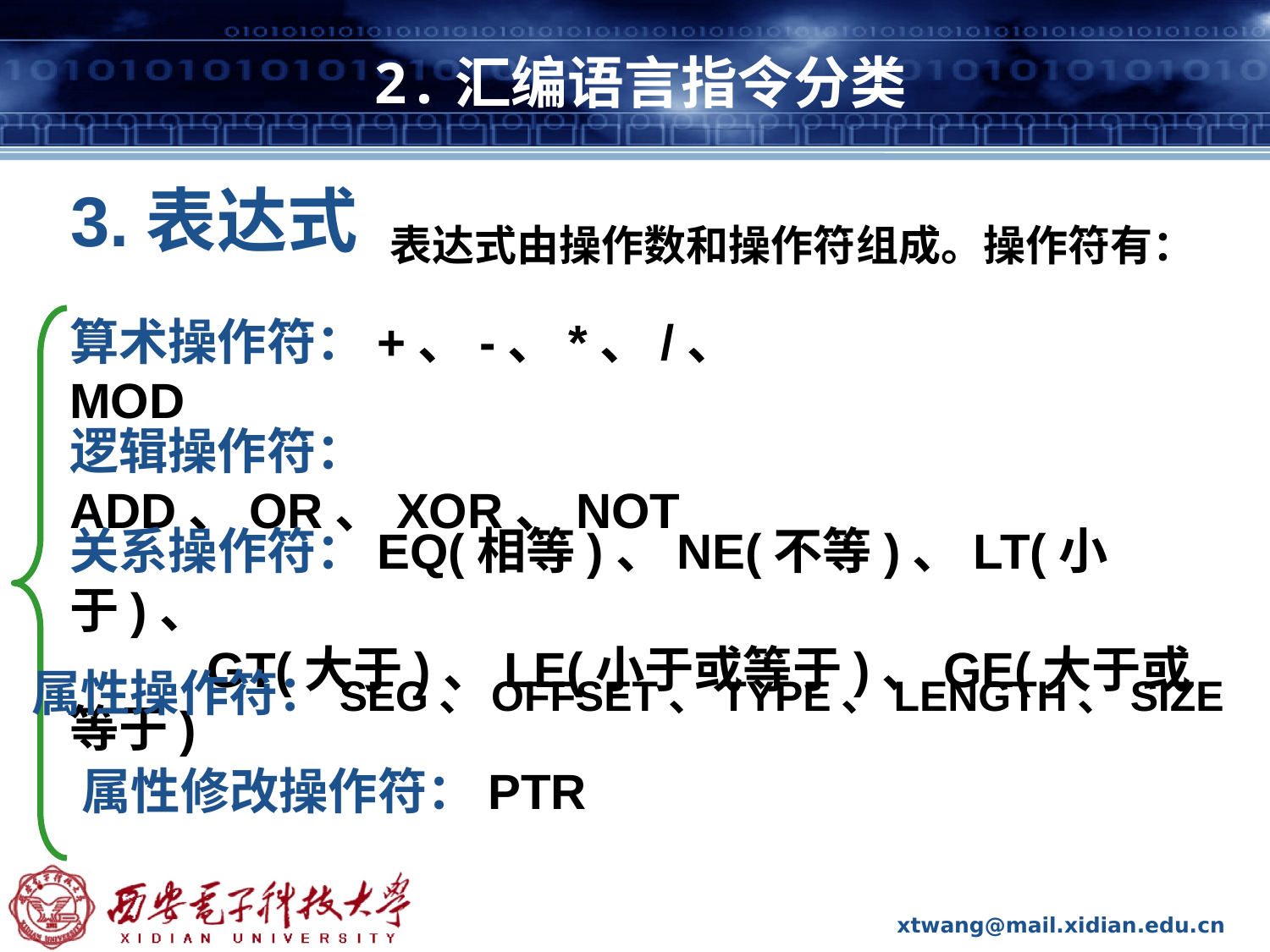

# 2.汇编语言指令分类
3.表达式
表达式由操作数和操作符组成。操作符有：
算术操作符：+、-、*、/、MOD

逻辑操作符：ADD、OR、XOR、NOT
关系操作符：EQ(相等)、NE(不等)、LT(小于)、
          GT(大于)、LE(小于或等于)、GE(大于或等于)
属性操作符：SEG、OFFSET、TYPE、LENGTH、SIZE
属性修改操作符：PTR